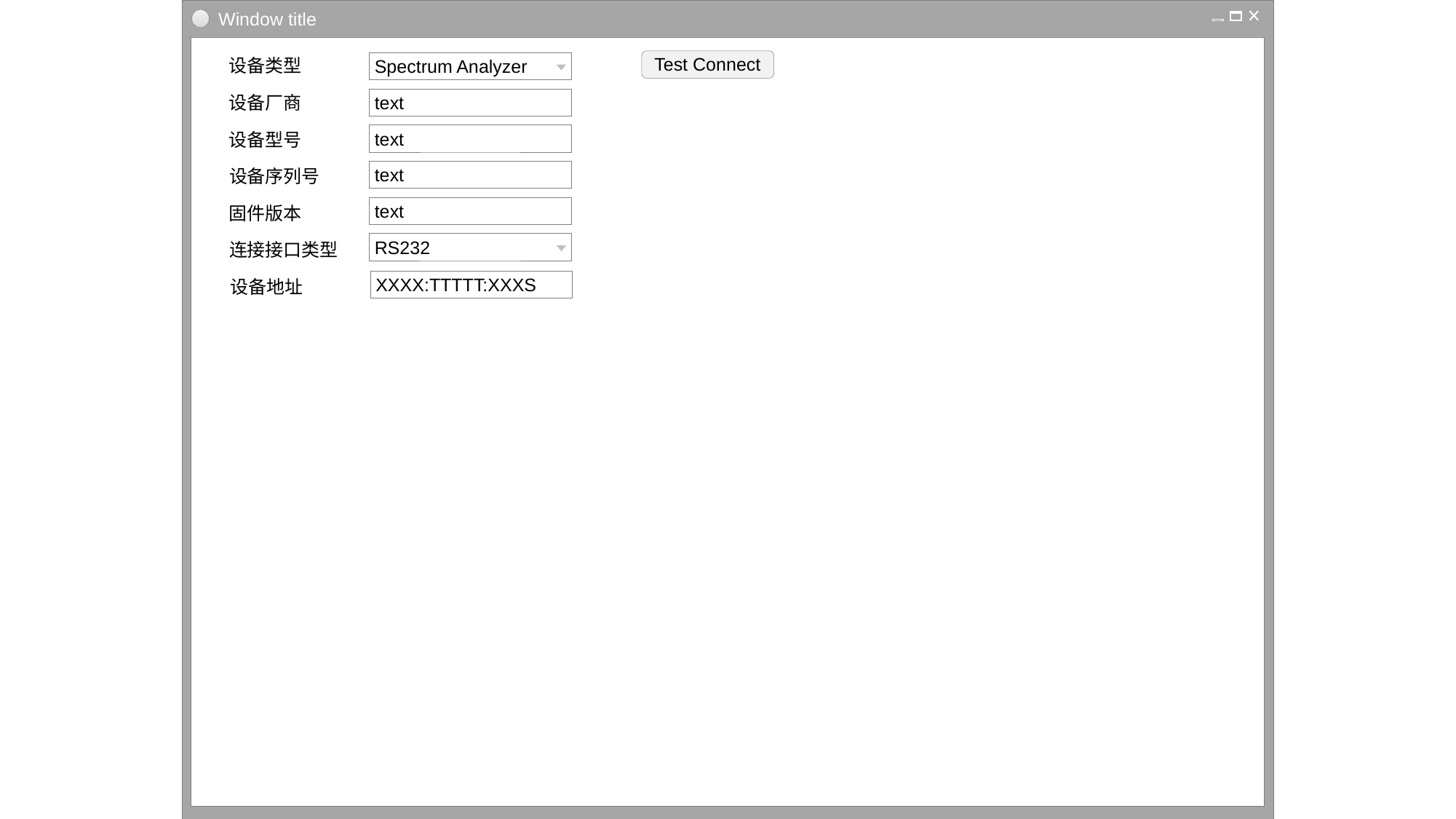

Window title

Test Connect
设备类型
Spectrum Analyzer

text
设备厂商
text
设备型号
text
设备序列号
text
固件版本
RS232

连接接口类型
XXXX:TTTTT:XXXS
设备地址